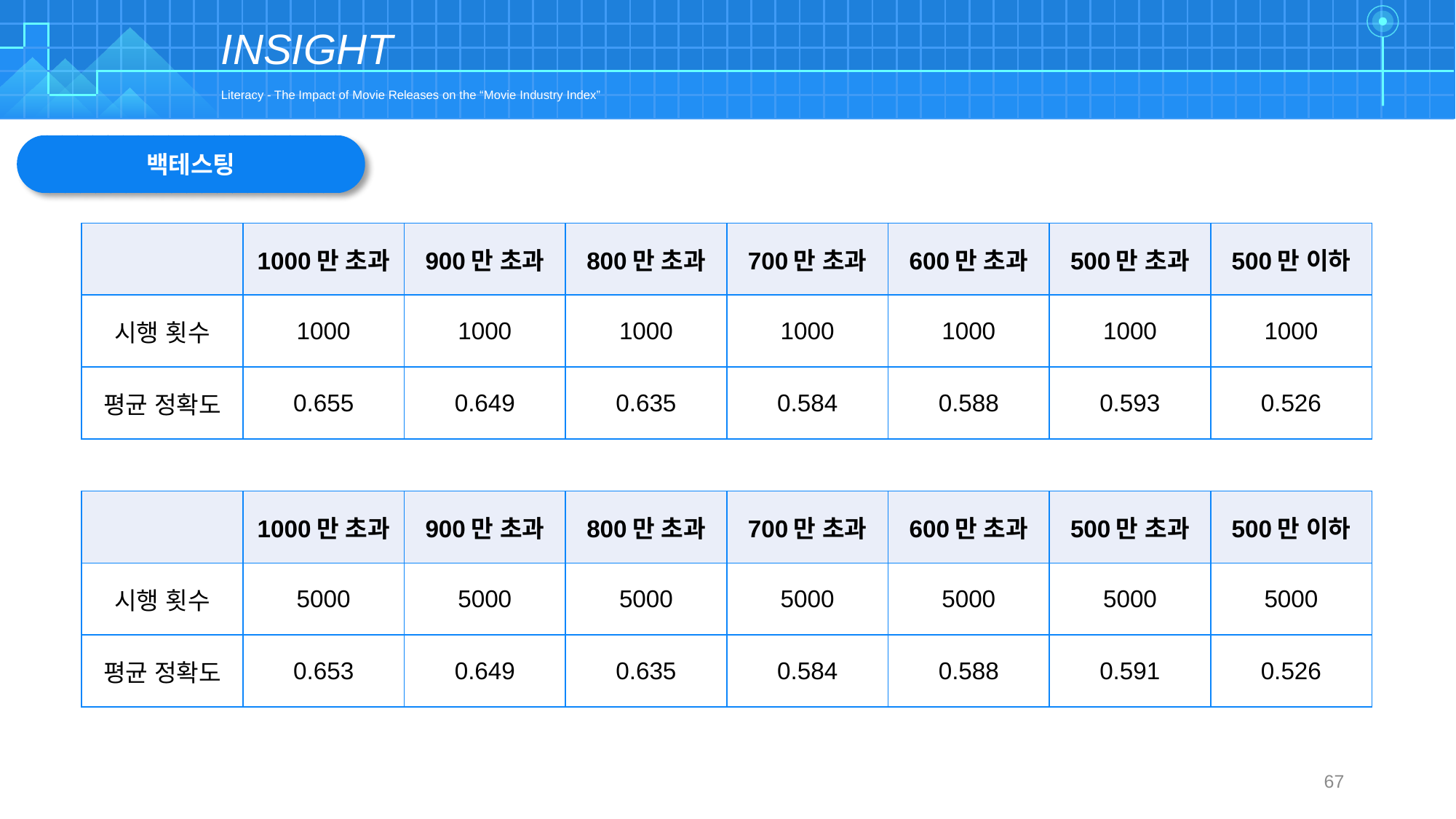

|  |  |  |  |  |  |  |  |  |  |  |  |  |  |  |  |  |  |  |  |  |  |  |  |  |  |  |  |  |  |  |  |  |  |  |  |  |  |  |  |  |  |  |  |  |  |  |  |  |  |  |  |  |  |  |  |  |  |  |  |
| --- | --- | --- | --- | --- | --- | --- | --- | --- | --- | --- | --- | --- | --- | --- | --- | --- | --- | --- | --- | --- | --- | --- | --- | --- | --- | --- | --- | --- | --- | --- | --- | --- | --- | --- | --- | --- | --- | --- | --- | --- | --- | --- | --- | --- | --- | --- | --- | --- | --- | --- | --- | --- | --- | --- | --- | --- | --- | --- | --- |
|  |  |  |  |  |  |  |  |  |  |  |  |  |  |  |  |  |  |  |  |  |  |  |  |  |  |  |  |  |  |  |  |  |  |  |  |  |  |  |  |  |  |  |  |  |  |  |  |  |  |  |  |  |  |  |  |  |  |  |  |
|  |  |  |  |  |  |  |  |  |  |  |  |  |  |  |  |  |  |  |  |  |  |  |  |  |  |  |  |  |  |  |  |  |  |  |  |  |  |  |  |  |  |  |  |  |  |  |  |  |  |  |  |  |  |  |  |  |  |  |  |
|  |  |  |  |  |  |  |  |  |  |  |  |  |  |  |  |  |  |  |  |  |  |  |  |  |  |  |  |  |  |  |  |  |  |  |  |  |  |  |  |  |  |  |  |  |  |  |  |  |  |  |  |  |  |  |  |  |  |  |  |
|  |  |  |  |  |  |  |  |  |  |  |  |  |  |  |  |  |  |  |  |  |  |  |  |  |  |  |  |  |  |  |  |  |  |  |  |  |  |  |  |  |  |  |  |  |  |  |  |  |  |  |  |  |  |  |  |  |  |  |  |

INSIGHT
Literacy - The Impact of Movie Releases on the “Movie Industry Index”

백테스팅
|  | 1000만 초과 | 900만 초과 | 800만 초과 | 700만 초과 | 600만 초과 | 500만 초과 | 500만 이하 |
| --- | --- | --- | --- | --- | --- | --- | --- |
| 시행 횟수 | 1000 | 1000 | 1000 | 1000 | 1000 | 1000 | 1000 |
| 평균 정확도 | 0.655 | 0.649 | 0.635 | 0.584 | 0.588 | 0.593 | 0.526 |
|  | 1000만 초과 | 900만 초과 | 800만 초과 | 700만 초과 | 600만 초과 | 500만 초과 | 500만 이하 |
| --- | --- | --- | --- | --- | --- | --- | --- |
| 시행 횟수 | 5000 | 5000 | 5000 | 5000 | 5000 | 5000 | 5000 |
| 평균 정확도 | 0.653 | 0.649 | 0.635 | 0.584 | 0.588 | 0.591 | 0.526 |
67